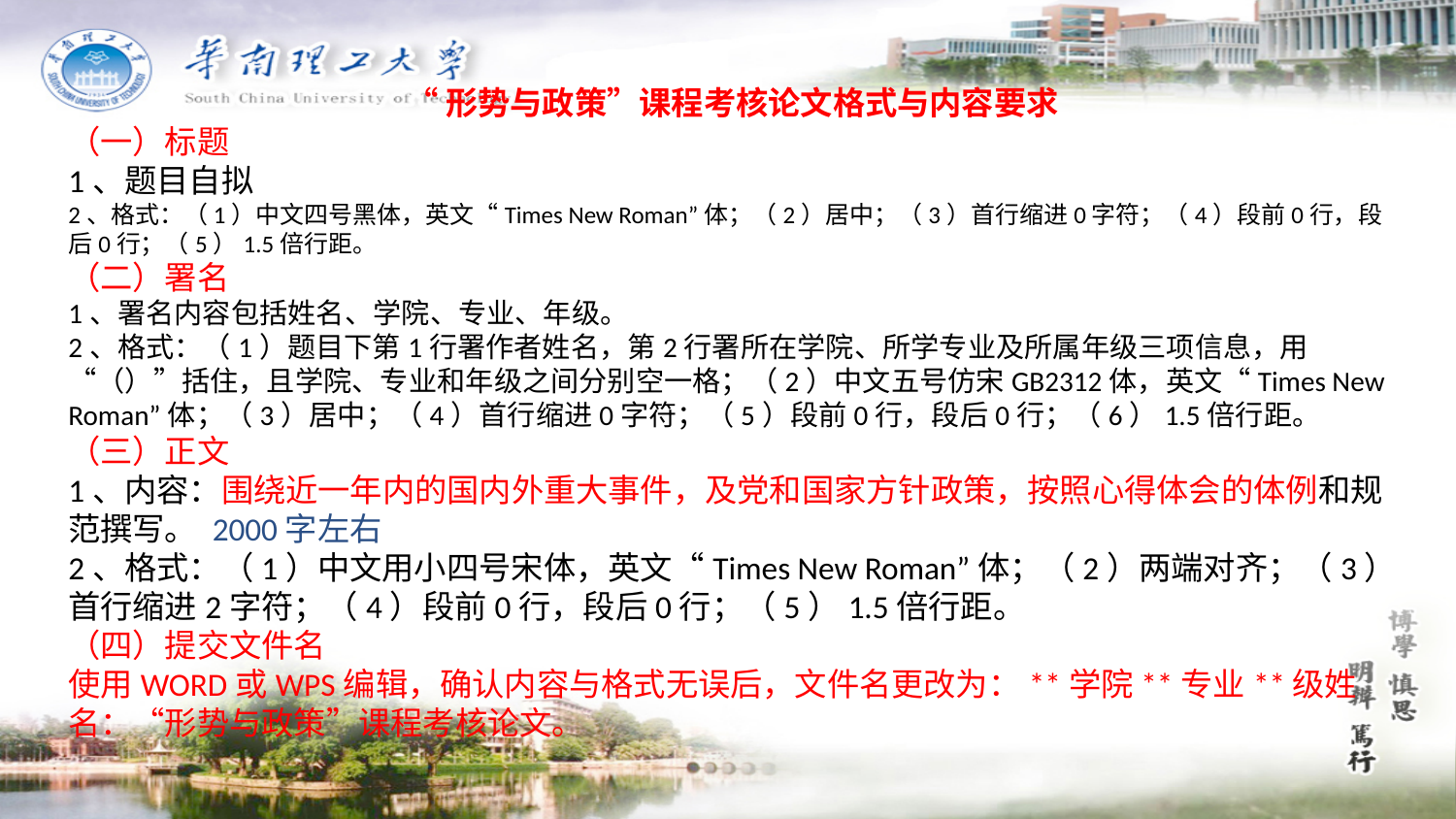

“形势与政策”课程考核论文格式与内容要求
（一）标题
1、题目自拟
2、格式：（1）中文四号黑体，英文“Times New Roman”体；（2）居中；（3）首行缩进0字符；（4）段前0行，段后0行；（5）1.5倍行距。
（二）署名
1、署名内容包括姓名、学院、专业、年级。
2、格式：（1）题目下第1行署作者姓名，第2行署所在学院、所学专业及所属年级三项信息，用“（）”括住，且学院、专业和年级之间分别空一格；（2）中文五号仿宋GB2312体，英文“Times New Roman”体；（3）居中；（4）首行缩进0字符；（5）段前0行，段后0行；（6）1.5倍行距。
（三）正文
1、内容：围绕近一年内的国内外重大事件，及党和国家方针政策，按照心得体会的体例和规范撰写。 2000字左右
2、格式：（1）中文用小四号宋体，英文“Times New Roman”体；（2）两端对齐；（3）首行缩进2字符；（4）段前0行，段后0行；（5）1.5倍行距。
（四）提交文件名
使用WORD或WPS编辑，确认内容与格式无误后，文件名更改为：**学院**专业**级姓名：“形势与政策”课程考核论文。